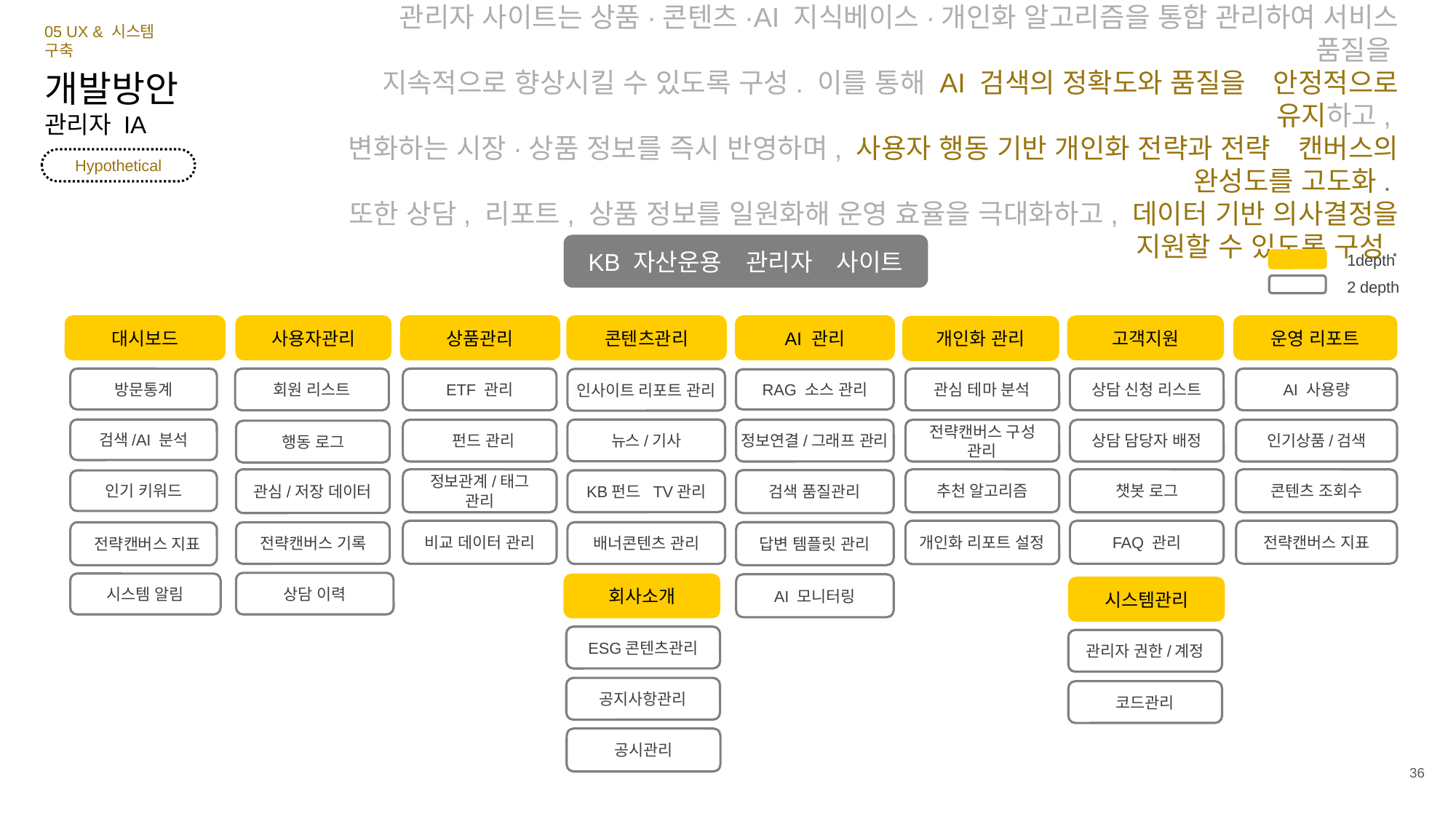

05 UX & 시스템 구축
관리자 사이트는 상품·콘텐츠·AI 지식베이스·개인화 알고리즘을 통합 관리하여 서비스 품질을
지속적으로 향상시킬 수 있도록 구성. 이를 통해 AI 검색의 정확도와 품질을　안정적으로 유지하고,
변화하는 시장·상품 정보를 즉시 반영하며, 사용자 행동 기반 개인화 전략과 전략　캔버스의 완성도를 고도화.
또한 상담, 리포트, 상품 정보를 일원화해 운영 효율을 극대화하고, 데이터 기반 의사결정을 지원할 수 있도록 구성.
개발방안
관리자 IA
Hypothetical
KB 자산운용　관리자　사이트
1depth

2 depth

대시보드
사용자관리
상품관리
콘텐츠관리
AI 관리
고객지원
운영 리포트
개인화 관리
방문통계
검색/AI 분석
인기 키워드
 전략캔버스 지표
시스템 알림
회원 리스트
ETF 관리
관심 테마 분석
상담 신청 리스트
AI 사용량
인사이트 리포트 관리
RAG 소스 관리
뉴스/기사
정보연결/그래프 관리
 펀드 관리
전략캔버스 구성 관리
상담 담당자 배정
인기상품/검색
행동 로그
관심/저장 데이터
전략캔버스 기록
상담 이력
정보관계/태그 관리
추천 알고리즘
챗봇 로그
콘텐츠 조회수
검색 품질관리
KB펀드  TV관리
비교 데이터 관리
개인화 리포트 설정
FAQ 관리
전략캔버스 지표
배너콘텐츠 관리
답변 템플릿 관리
AI 모니터링
회사소개
시스템관리
ESG콘텐츠관리
관리자 권한/계정
공지사항관리
코드관리
공시관리
36